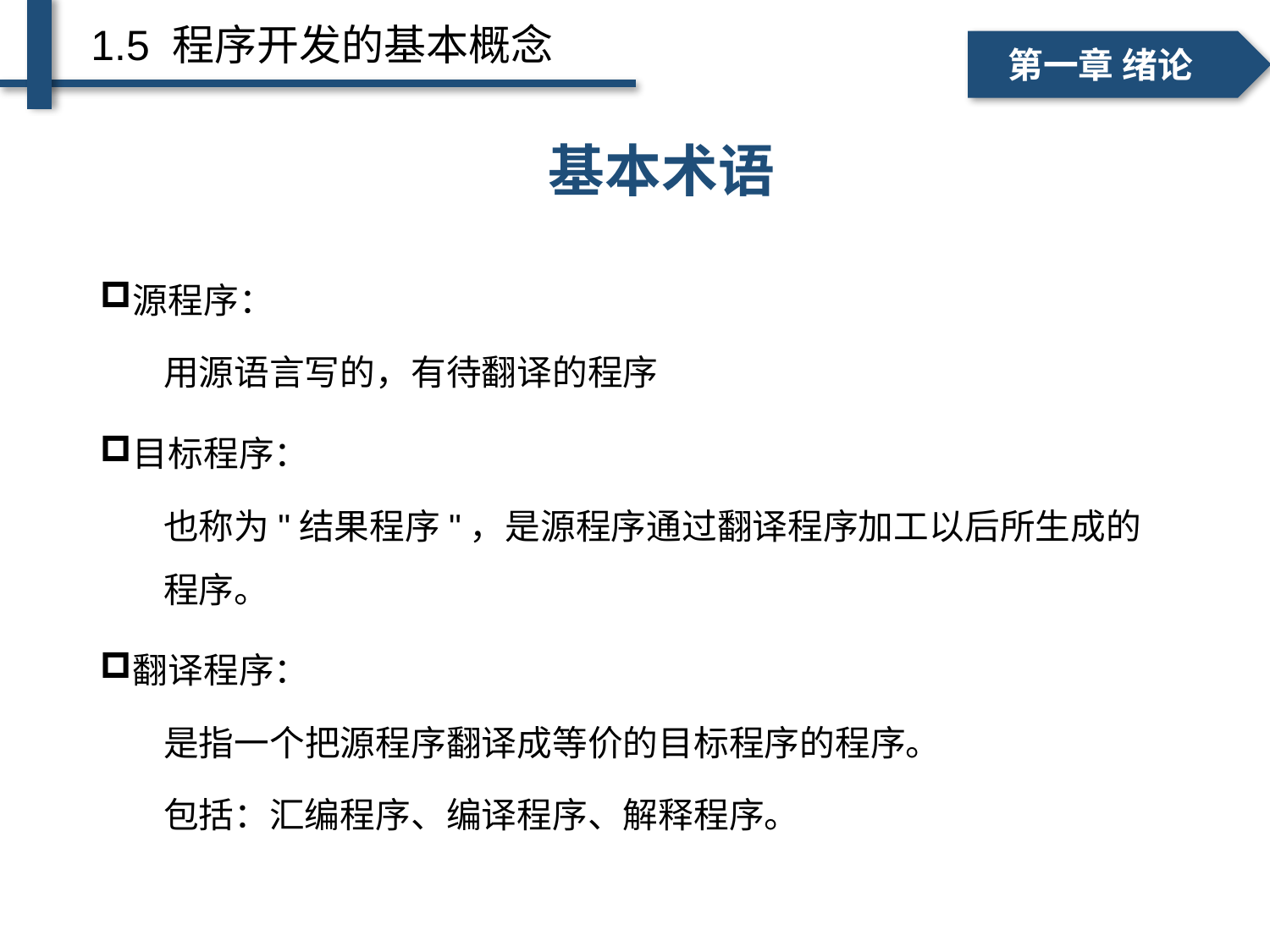

1.5 程序开发的基本概念

一、个人简介
二、学术成绩

第一章 绪论

基本术语
源程序：
用源语言写的，有待翻译的程序
目标程序：
也称为"结果程序"，是源程序通过翻译程序加工以后所生成的程序。
翻译程序：
是指一个把源程序翻译成等价的目标程序的程序。
包括：汇编程序、编译程序、解释程序。
73